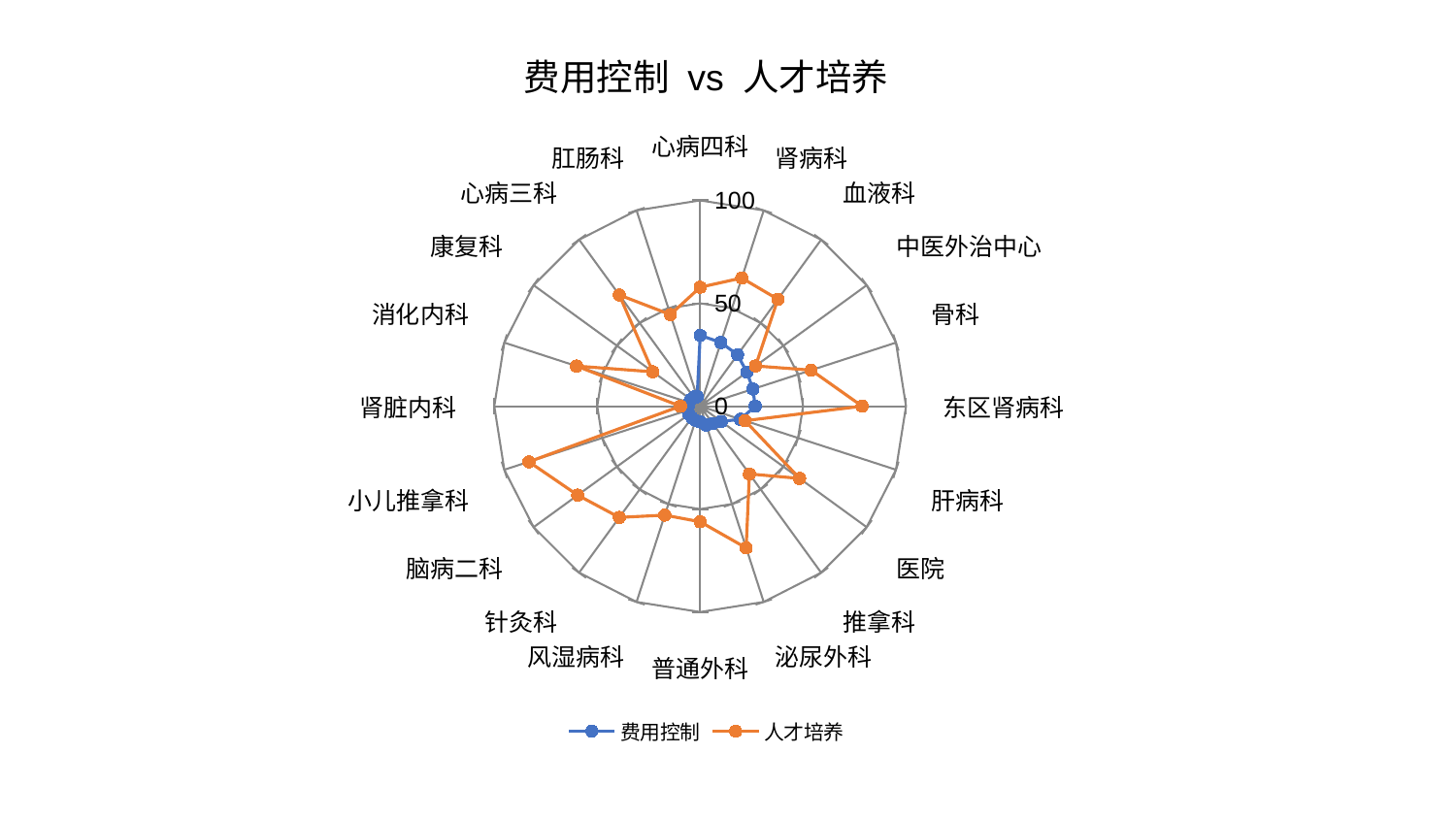

### Chart: 费用控制 vs 人才培养

| Category | 费用控制 | 人才培养 |
|---|---|---|
| 心病四科 | 34.427144403428244 | 57.81322564607893 |
| 肾病科 | 32.56311745736739 | 65.48310846958479 |
| 血液科 | 30.899519948864118 | 64.23027991950991 |
| 中医外治中心 | 28.09004056720858 | 33.28176472328372 |
| 骨科 | 26.937308588173707 | 56.71820831239619 |
| 东区肾病科 | 26.764172832510837 | 78.68639029636222 |
| 肝病科 | 20.586247680956387 | 22.954141121493496 |
| 医院 | 12.653596765535733 | 59.74948451304334 |
| 推拿科 | 10.42193181587477 | 40.70863773590477 |
| 泌尿外科 | 9.643602247169522 | 72.40351469628729 |
| 普通外科 | 7.6421553681069865 | 56.171602691549516 |
| 风湿病科 | 7.262723113139858 | 55.65117330361246 |
| 针灸科 | 6.902819551846507 | 66.80534667502316 |
| 脑病二科 | 6.748649961015865 | 73.53795919546907 |
| 小儿推拿科 | 6.310366706390556 | 87.46007616817246 |
| 肾脏内科 | 5.853914191194315 | 9.578131288203856 |
| 消化内科 | 5.671248000691931 | 63.12067480395489 |
| 康复科 | 5.4745904083545005 | 28.42764766293826 |
| 心病三科 | 5.43778037573704 | 66.79668480856105 |
| 肛肠科 | 4.750288307216526 | 46.80218324279309 |
48